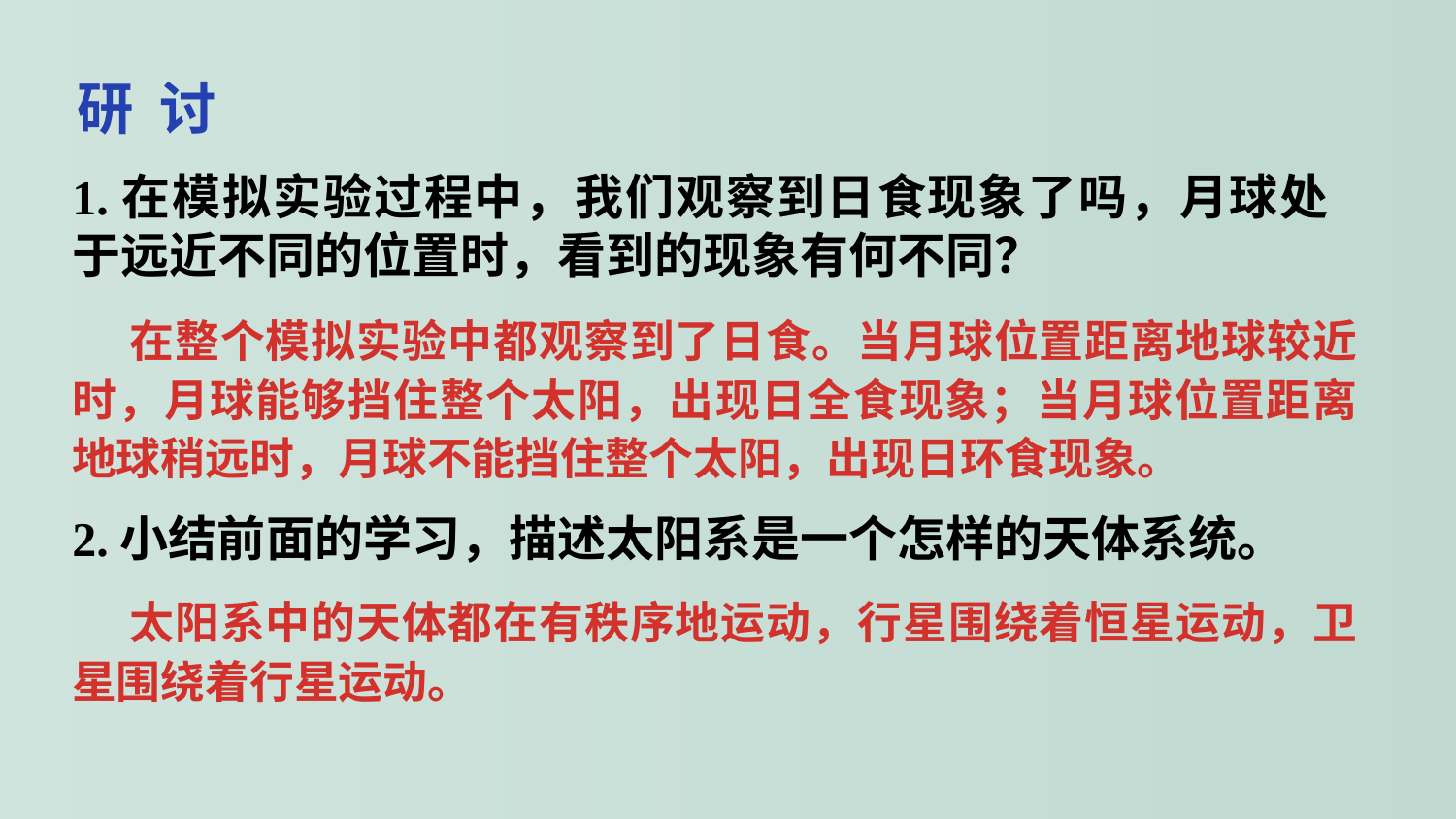

研  讨
1.在模拟实验过程中，我们观察到日食现象了吗，月球处于远近不同的位置时，看到的现象有何不同？
    在整个模拟实验中都观察到了日食。当月球位置距离地球较近时，月球能够挡住整个太阳，出现日全食现象；当月球位置距离地球稍远时，月球不能挡住整个太阳，出现日环食现象。
2.小结前面的学习，描述太阳系是一个怎样的天体系统。
    太阳系中的天体都在有秩序地运动，行星围绕着恒星运动，卫星围绕着行星运动。